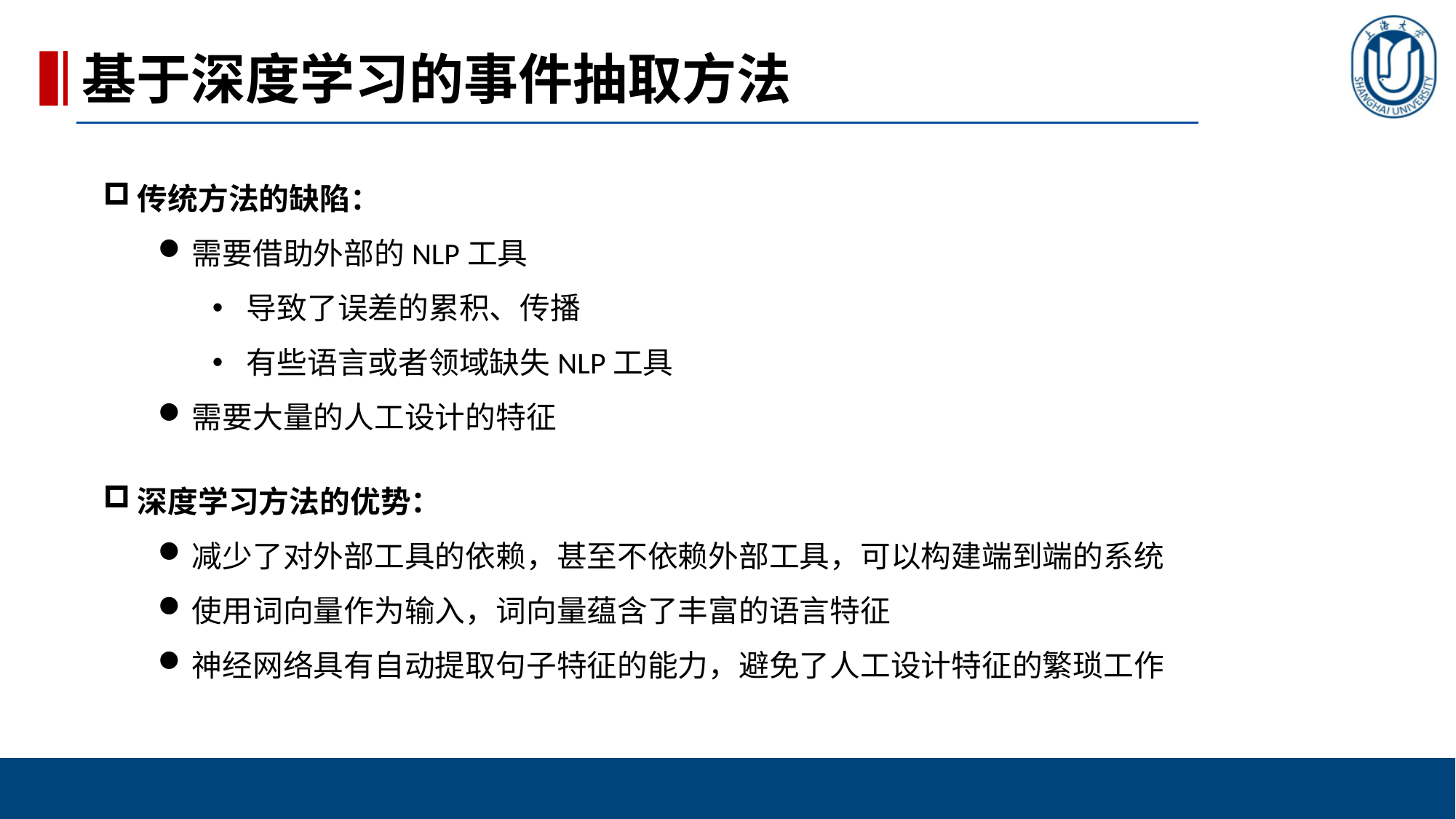

基于深度学习的事件抽取方法
传统方法的缺陷：
需要借助外部的NLP工具
导致了误差的累积、传播
有些语言或者领域缺失NLP工具
需要大量的人工设计的特征
深度学习方法的优势：
减少了对外部工具的依赖，甚至不依赖外部工具，可以构建端到端的系统
使用词向量作为输入，词向量蕴含了丰富的语言特征
神经网络具有自动提取句子特征的能力，避免了人工设计特征的繁琐工作
73